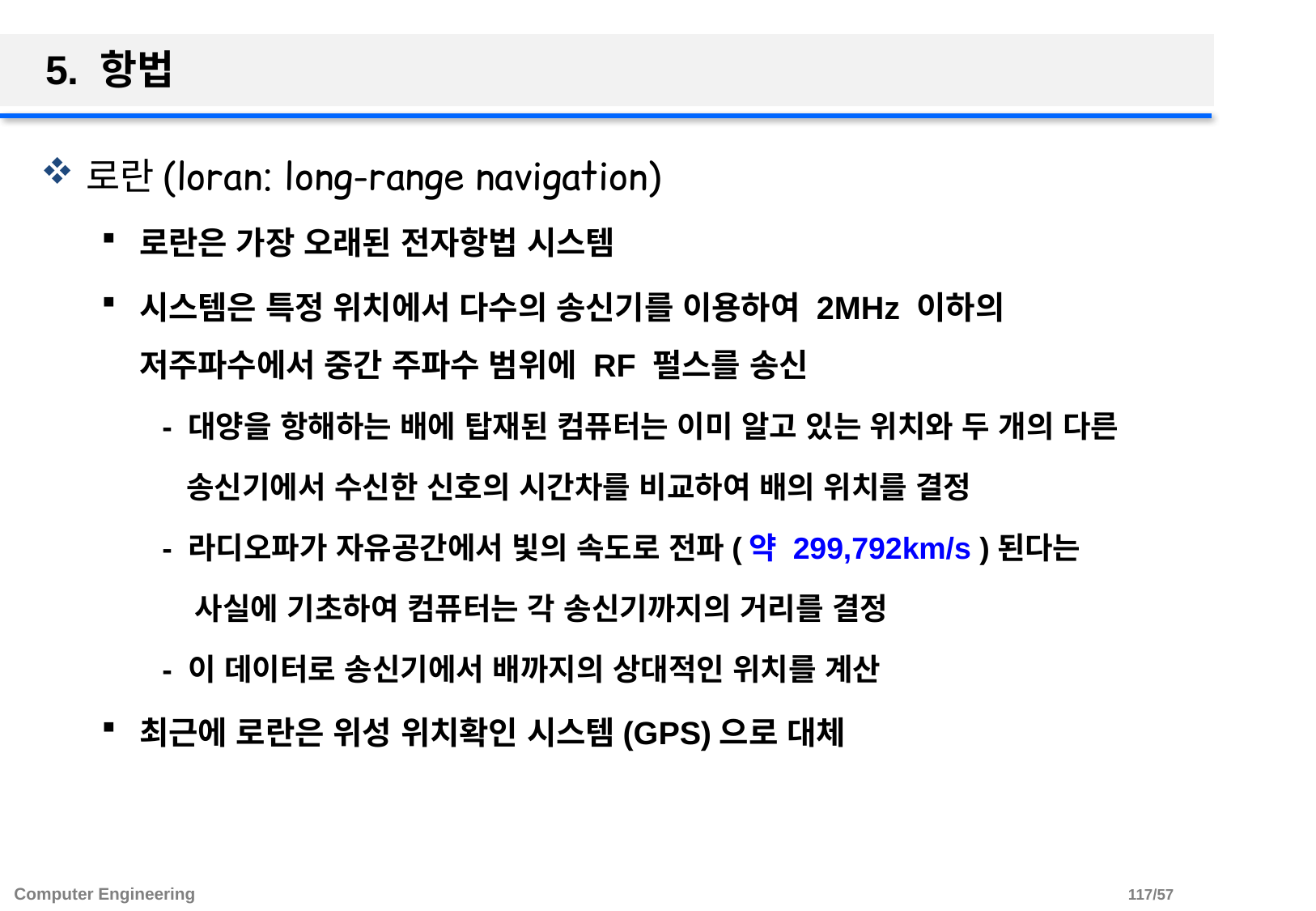

# 5. 항법
로란(loran: long-range navigation)
로란은 가장 오래된 전자항법 시스템
시스템은 특정 위치에서 다수의 송신기를 이용하여 2MHz 이하의 저주파수에서 중간 주파수 범위에 RF 펄스를 송신
- 대양을 항해하는 배에 탑재된 컴퓨터는 이미 알고 있는 위치와 두 개의 다른
  송신기에서 수신한 신호의 시간차를 비교하여 배의 위치를 결정
- 라디오파가 자유공간에서 빛의 속도로 전파(약 299,792km/s )된다는
   사실에 기초하여 컴퓨터는 각 송신기까지의 거리를 결정
- 이 데이터로 송신기에서 배까지의 상대적인 위치를 계산
최근에 로란은 위성 위치확인 시스템(GPS)으로 대체